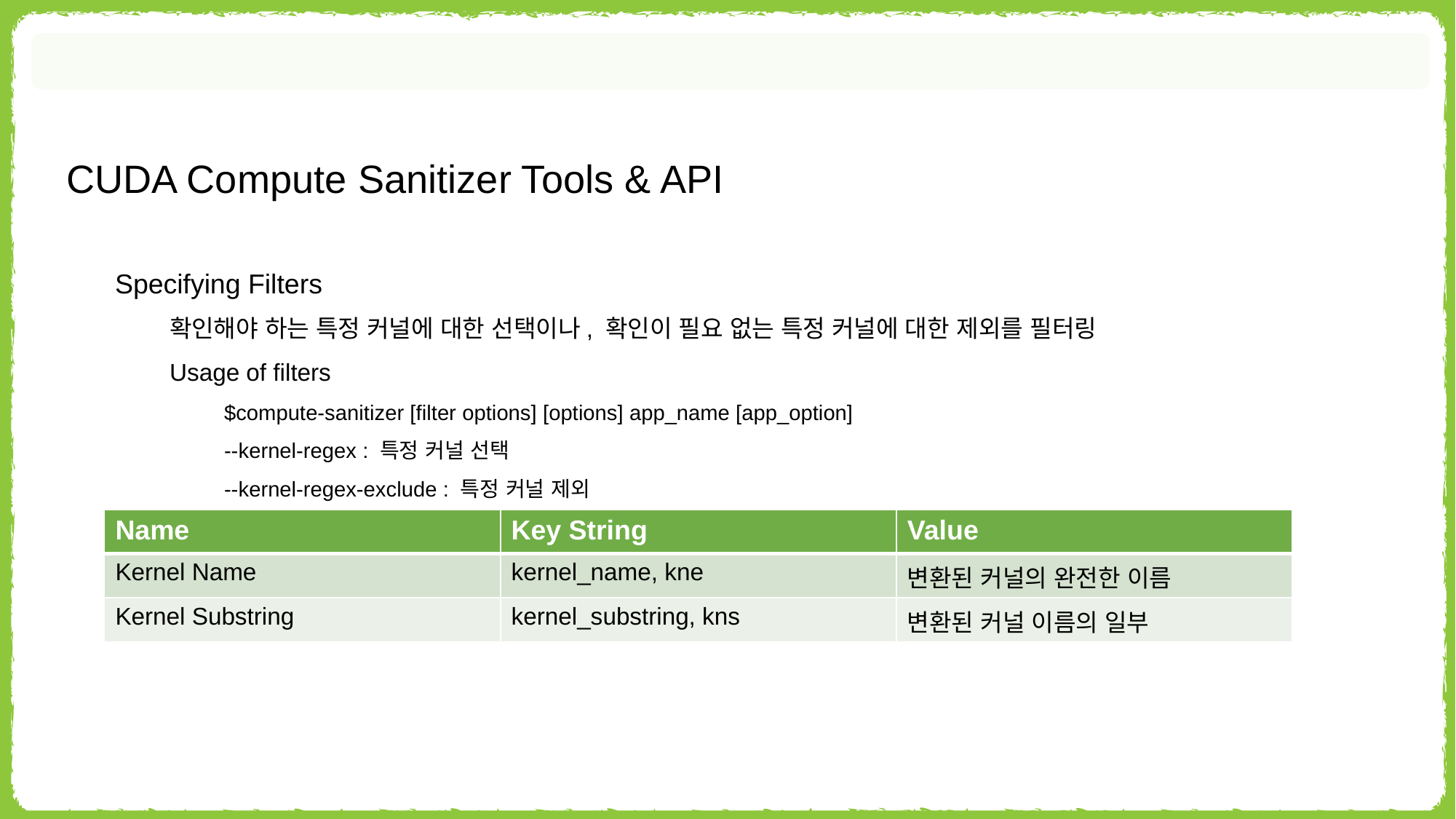

CUDA Compute Sanitizer Tools & API
Specifying Filters
확인해야 하는 특정 커널에 대한 선택이나, 확인이 필요 없는 특정 커널에 대한 제외를 필터링
Usage of filters
$compute-sanitizer [filter options] [options] app_name [app_option]
--kernel-regex : 특정 커널 선택
--kernel-regex-exclude : 특정 커널 제외
| Name | Key String | Value |
| --- | --- | --- |
| Kernel Name | kernel\_name, kne | 변환된 커널의 완전한 이름 |
| Kernel Substring | kernel\_substring, kns | 변환된 커널 이름의 일부 |